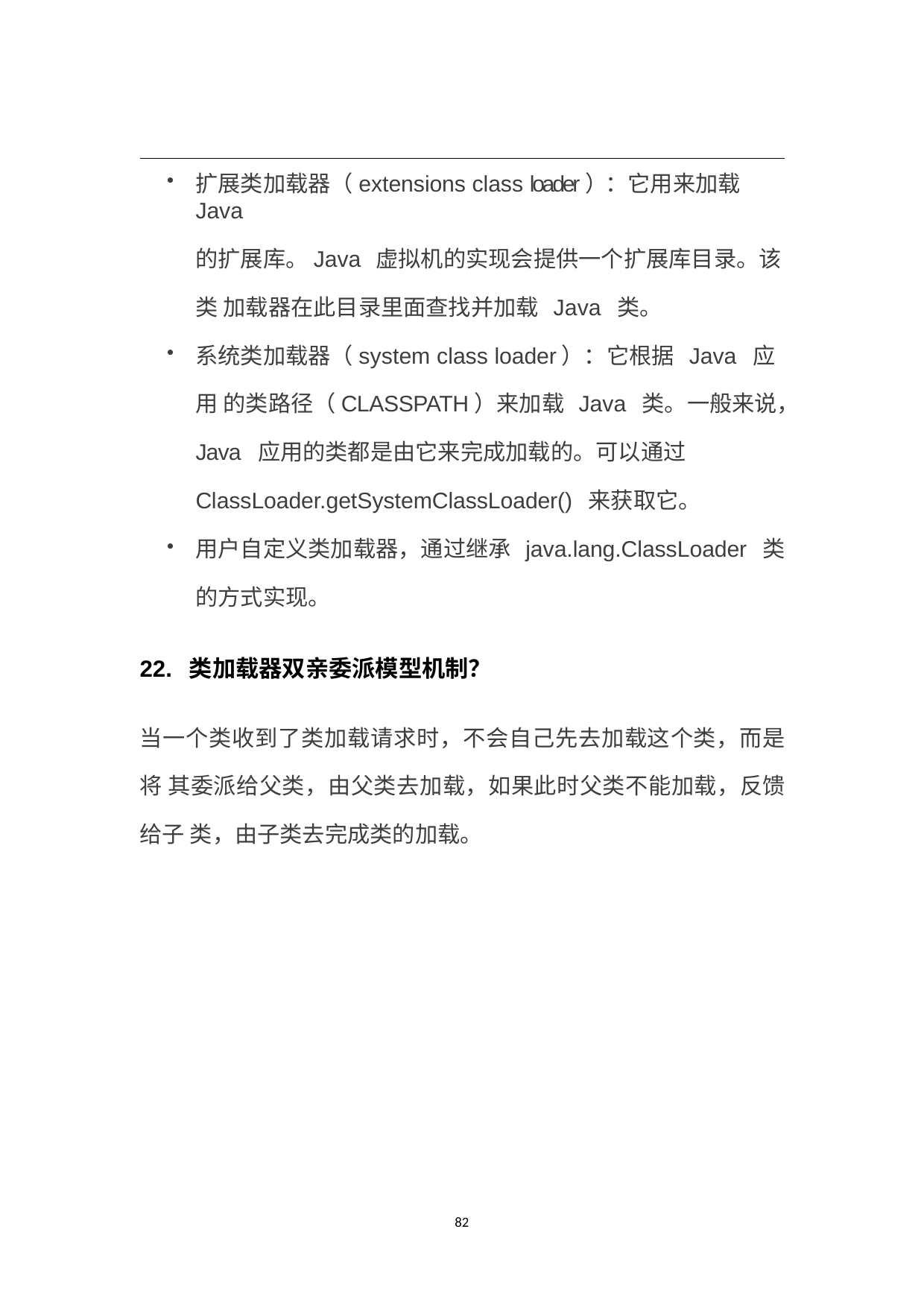

扩展类加载器（extensions class loader）：它用来加载 Java
的扩展库。Java 虚拟机的实现会提供一个扩展库目录。该类 加载器在此目录里面查找并加载 Java 类。
系统类加载器（system class loader）：它根据 Java 应用 的类路径（CLASSPATH）来加载 Java 类。一般来说，Java  应用的类都是由它来完成加载的。可以通过 ClassLoader.getSystemClassLoader() 来获取它。
用户自定义类加载器，通过继承 java.lang.ClassLoader 类 的方式实现。

22. 类加载器双亲委派模型机制？
当一个类收到了类加载请求时，不会自己先去加载这个类，而是将 其委派给父类，由父类去加载，如果此时父类不能加载，反馈给子 类，由子类去完成类的加载。
82